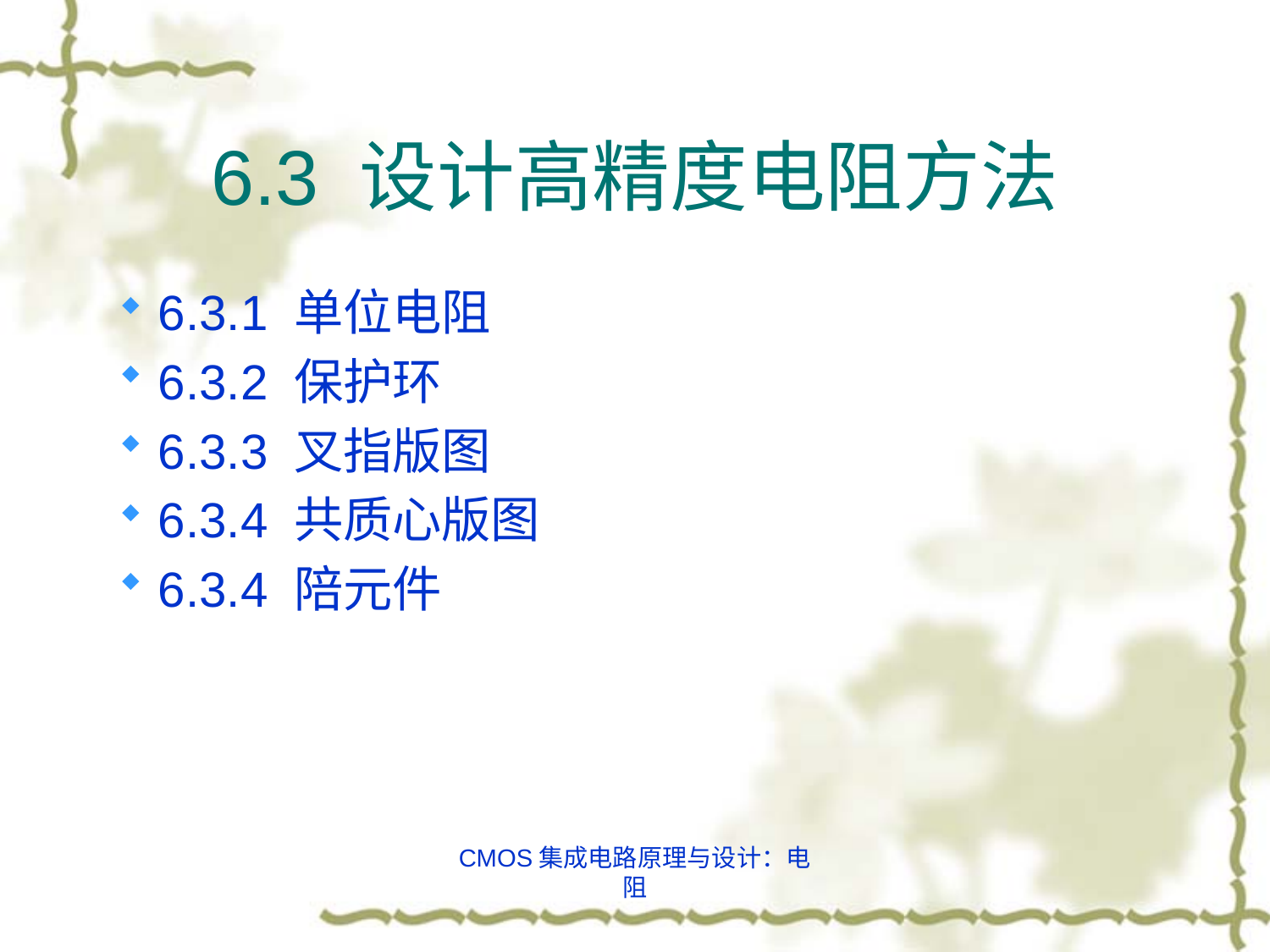

# 6.3 设计高精度电阻方法
6.3.1 单位电阻
6.3.2 保护环
6.3.3 叉指版图
6.3.4 共质心版图
6.3.4 陪元件

CMOS集成电路原理与设计：电阻
10